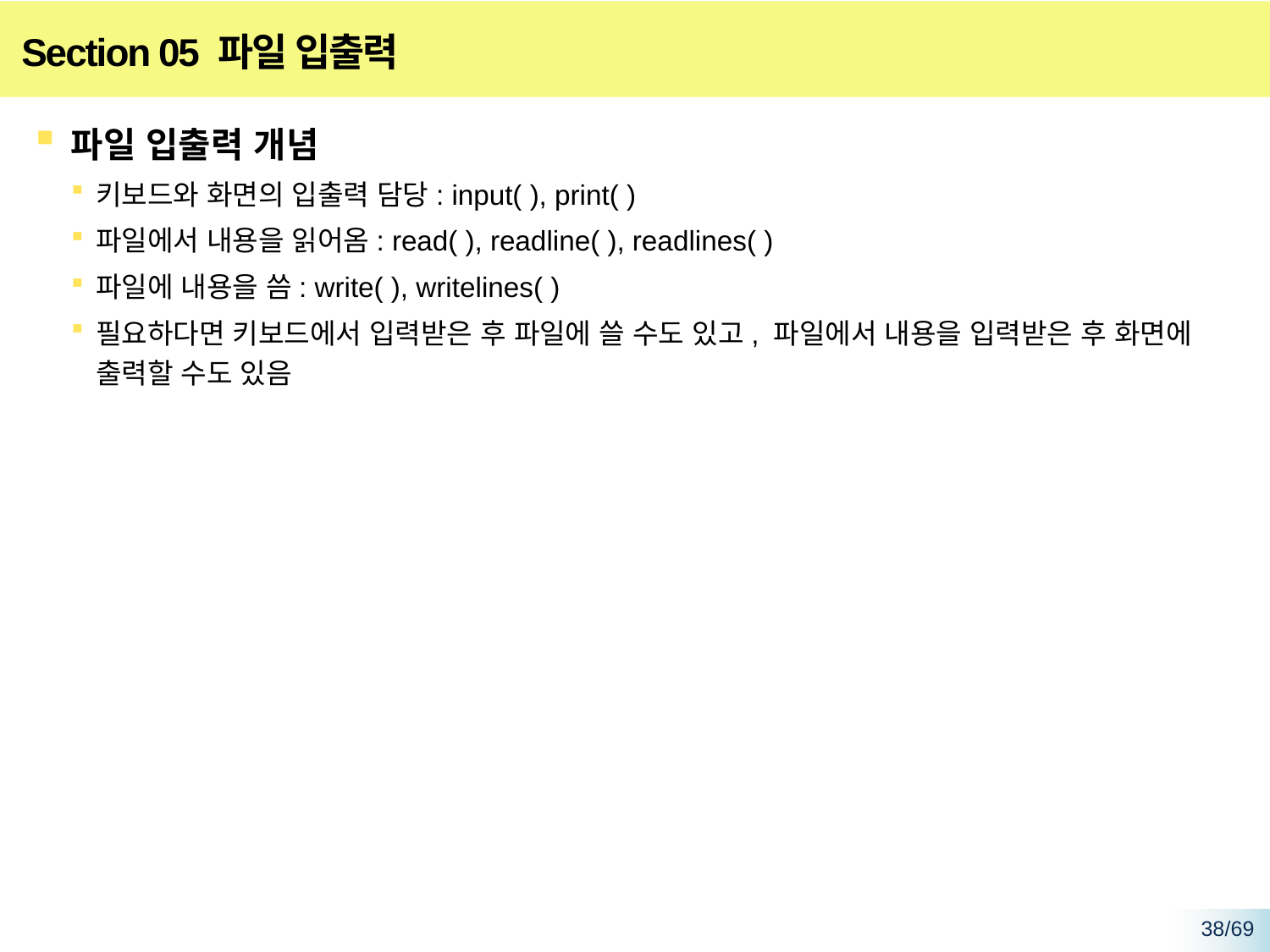

# Section 05 파일 입출력
파일 입출력 개념
키보드와 화면의 입출력 담당: input( ), print( )
파일에서 내용을 읽어옴: read( ), readline( ), readlines( )
파일에 내용을 씀: write( ), writelines( )
필요하다면 키보드에서 입력받은 후 파일에 쓸 수도 있고, 파일에서 내용을 입력받은 후 화면에 출력할 수도 있음